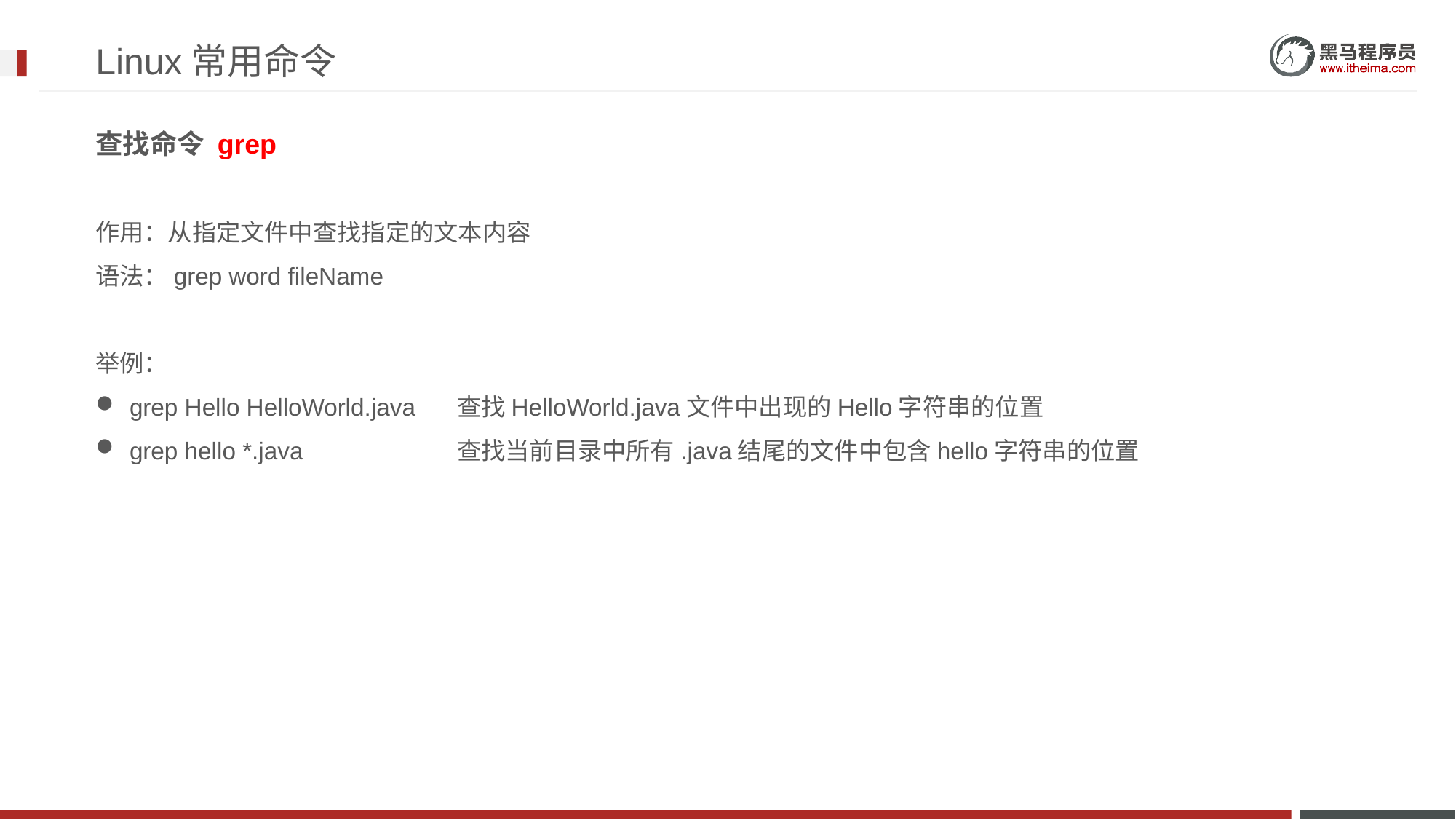

# Linux常用命令
查找命令 grep
作用：从指定文件中查找指定的文本内容
语法：grep word fileName

举例：
grep Hello HelloWorld.java	查找HelloWorld.java文件中出现的Hello字符串的位置
grep hello *.java		查找当前目录中所有.java结尾的文件中包含hello字符串的位置